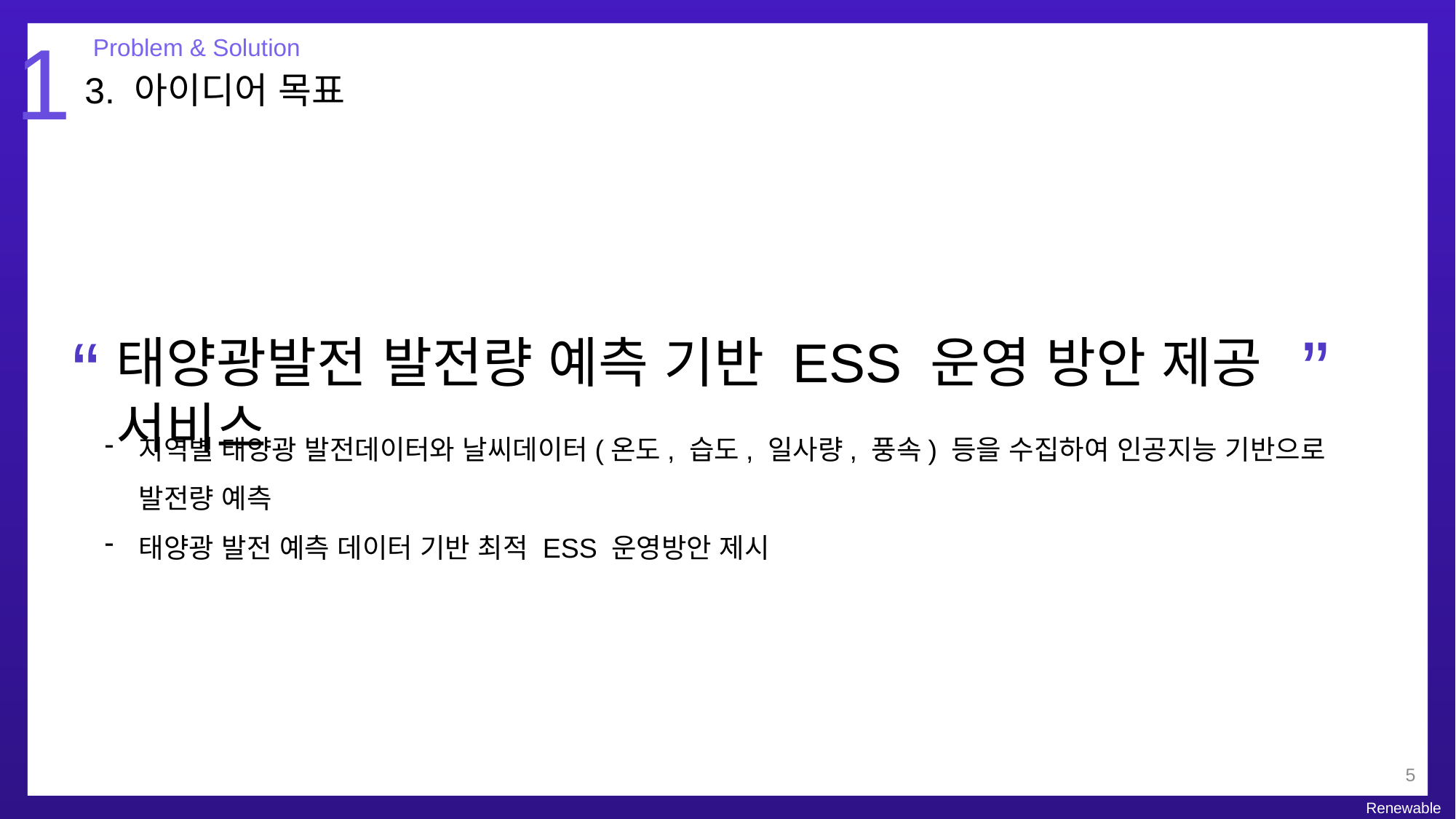

1

Problem & Solution
3. 아이디어 목표
”
“
태양광발전 발전량 예측 기반 ESS 운영 방안 제공 서비스
지역별 태양광 발전데이터와 날씨데이터(온도, 습도, 일사량, 풍속) 등을 수집하여 인공지능 기반으로 발전량 예측
태양광 발전 예측 데이터 기반 최적 ESS 운영방안 제시
5
Renewable